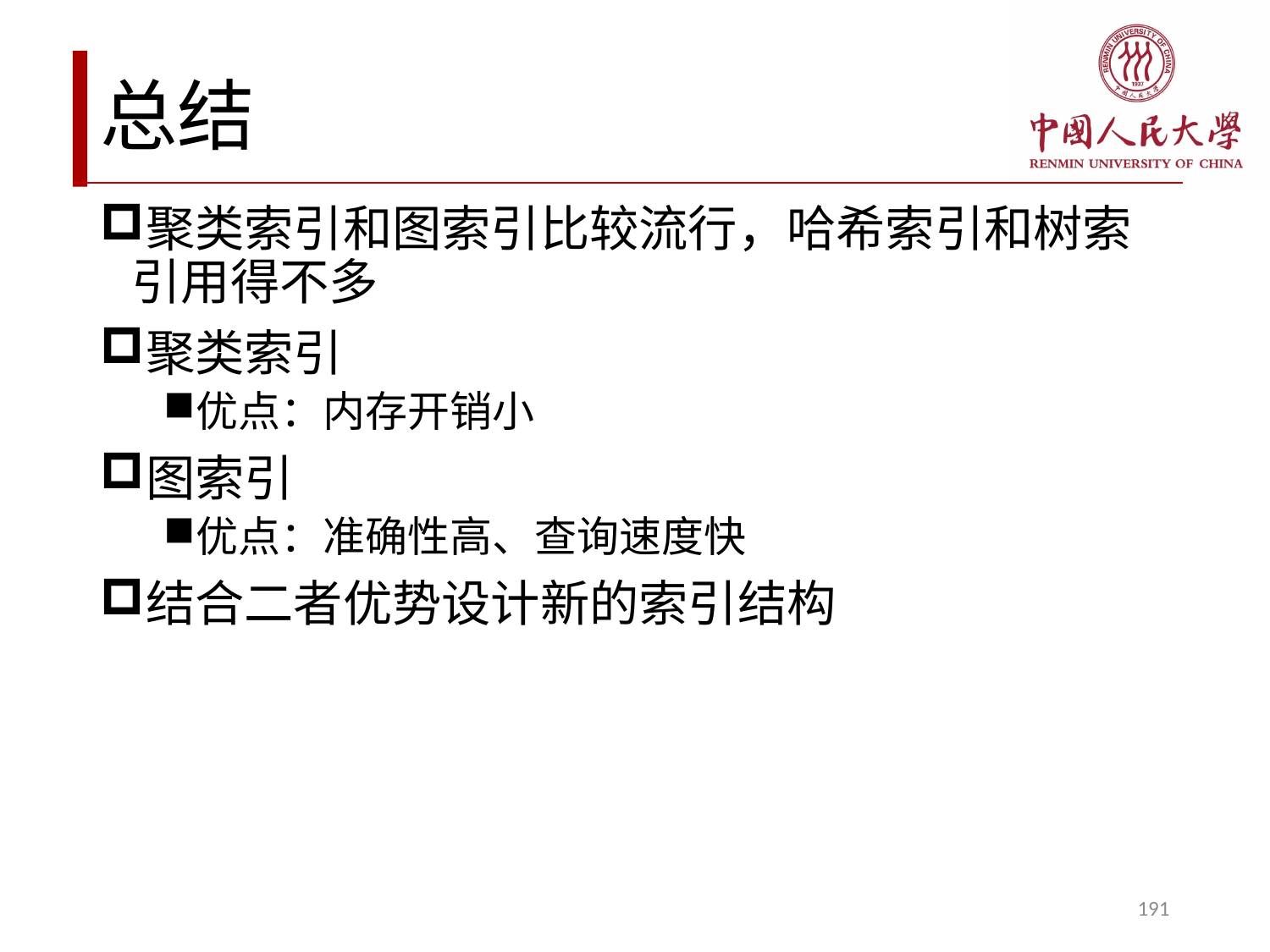

# 总结
聚类索引和图索引比较流行，哈希索引和树索引用得不多
聚类索引
优点：内存开销小
图索引
优点：准确性高、查询速度快
结合二者优势设计新的索引结构

191